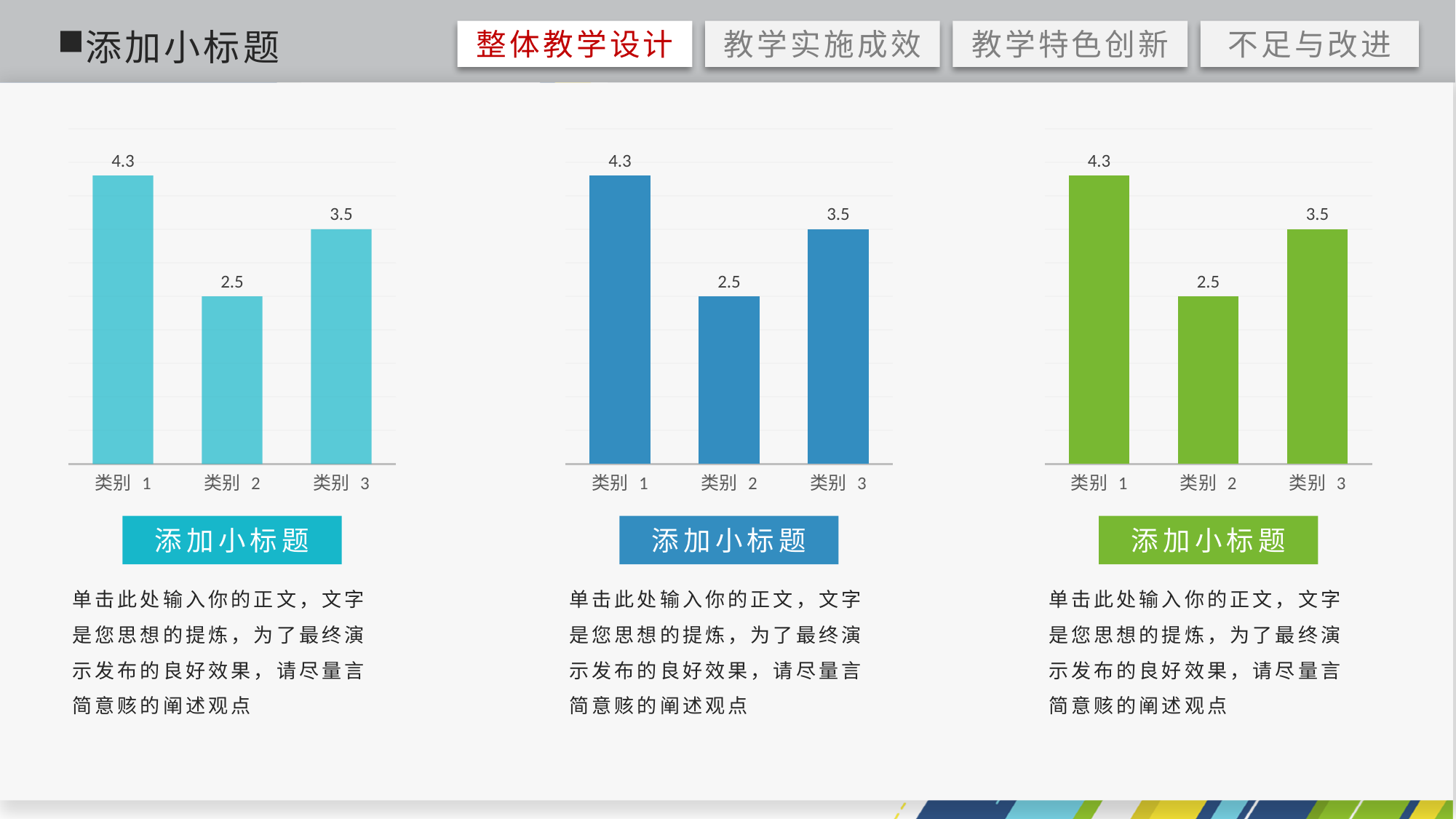

添加小标题

### Chart

| Category | 系列 1 |
|---|---|
| 类别 1 | 4.3 |
| 类别 2 | 2.5 |
| 类别 3 | 3.5 |

### Chart

| Category | 系列 1 |
|---|---|
| 类别 1 | 4.3 |
| 类别 2 | 2.5 |
| 类别 3 | 3.5 |

### Chart

| Category | 系列 1 |
|---|---|
| 类别 1 | 4.3 |
| 类别 2 | 2.5 |
| 类别 3 | 3.5 |
添加小标题
添加小标题
添加小标题
单击此处输入你的正文，文字是您思想的提炼，为了最终演示发布的良好效果，请尽量言简意赅的阐述观点
单击此处输入你的正文，文字是您思想的提炼，为了最终演示发布的良好效果，请尽量言简意赅的阐述观点
单击此处输入你的正文，文字是您思想的提炼，为了最终演示发布的良好效果，请尽量言简意赅的阐述观点